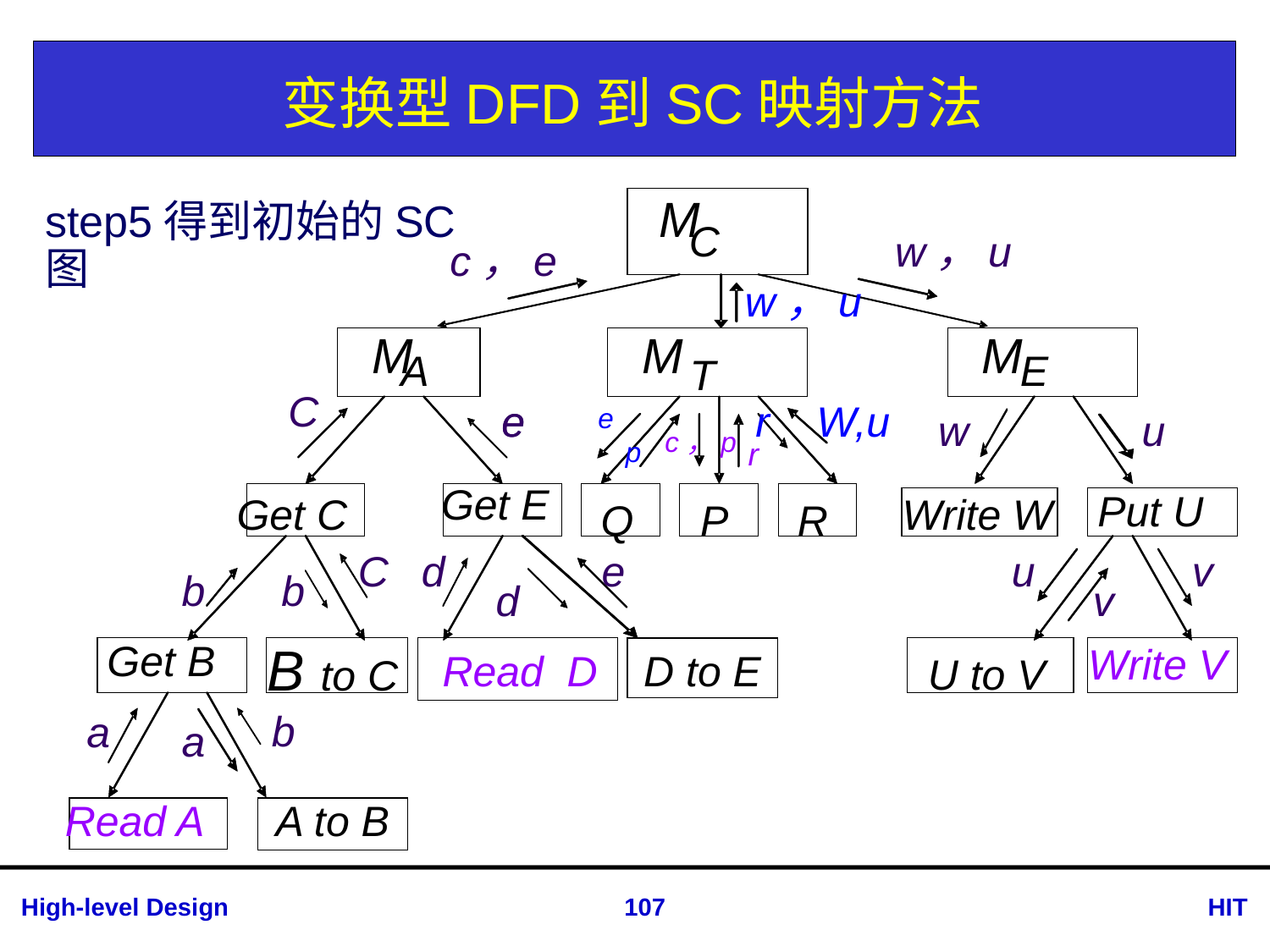

# 变换型DFD到SC映射方法

M
step5得到初始的SC图
C
w，u
c，e
w，u

M
M
M

A
E
T
C
e
e
r
W,u
e

w
u

c，p
p
r
Get E
Put U

Get C
Write W

Q
P
R

C
d
e
u
v

b
b

d

v

Get B
B to C

Read  D

D to E

Write V

U to V

b
a
a

Read A
A to B